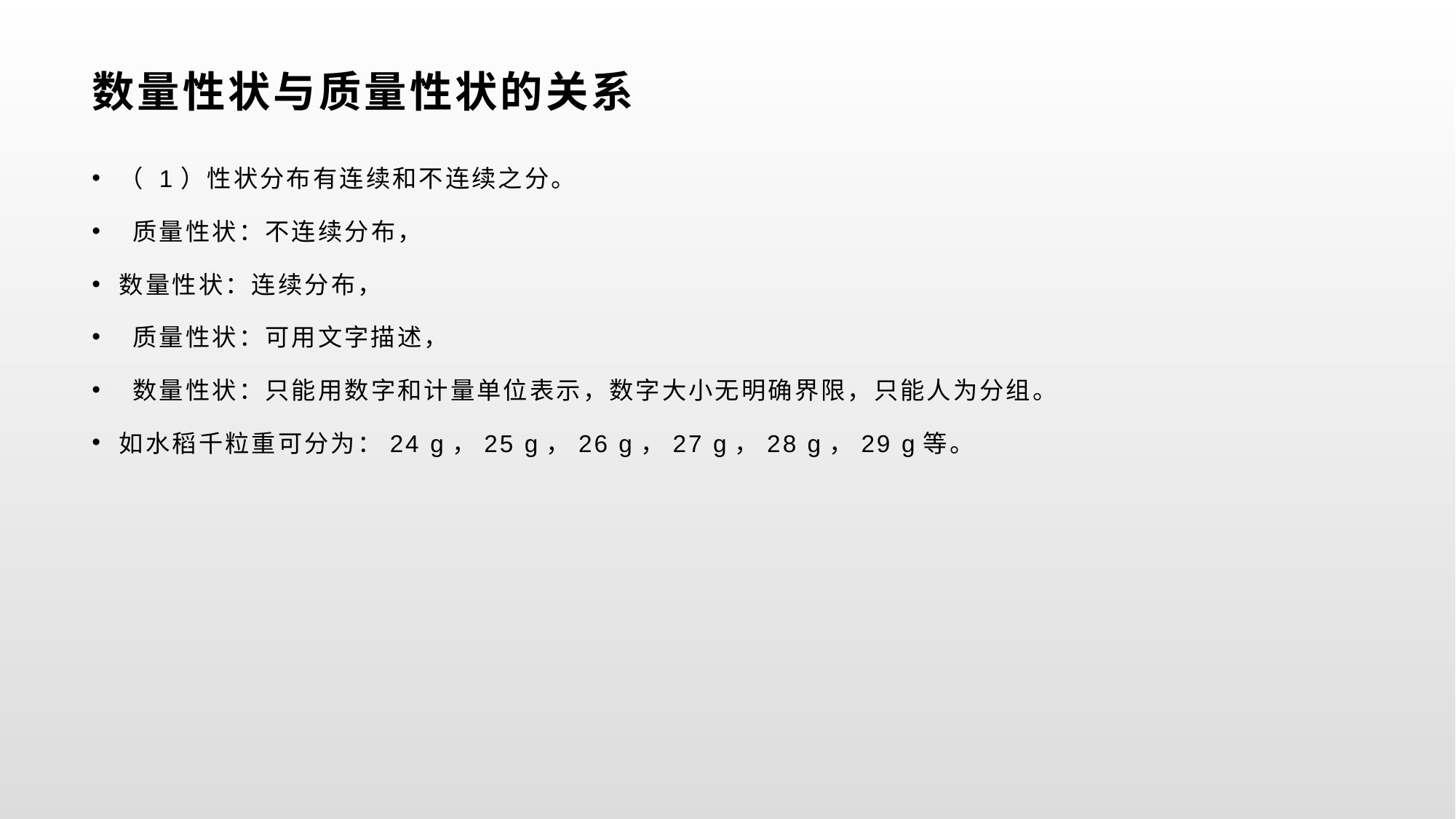

# 数量性状与质量性状的关系
（ 1）性状分布有连续和不连续之分。
 质量性状：不连续分布，
数量性状：连续分布，
 质量性状：可用文字描述，
 数量性状：只能用数字和计量单位表示，数字大小无明确界限，只能人为分组。
如水稻千粒重可分为：24 g，25 g，26 g，27 g，28 g，29 g等。